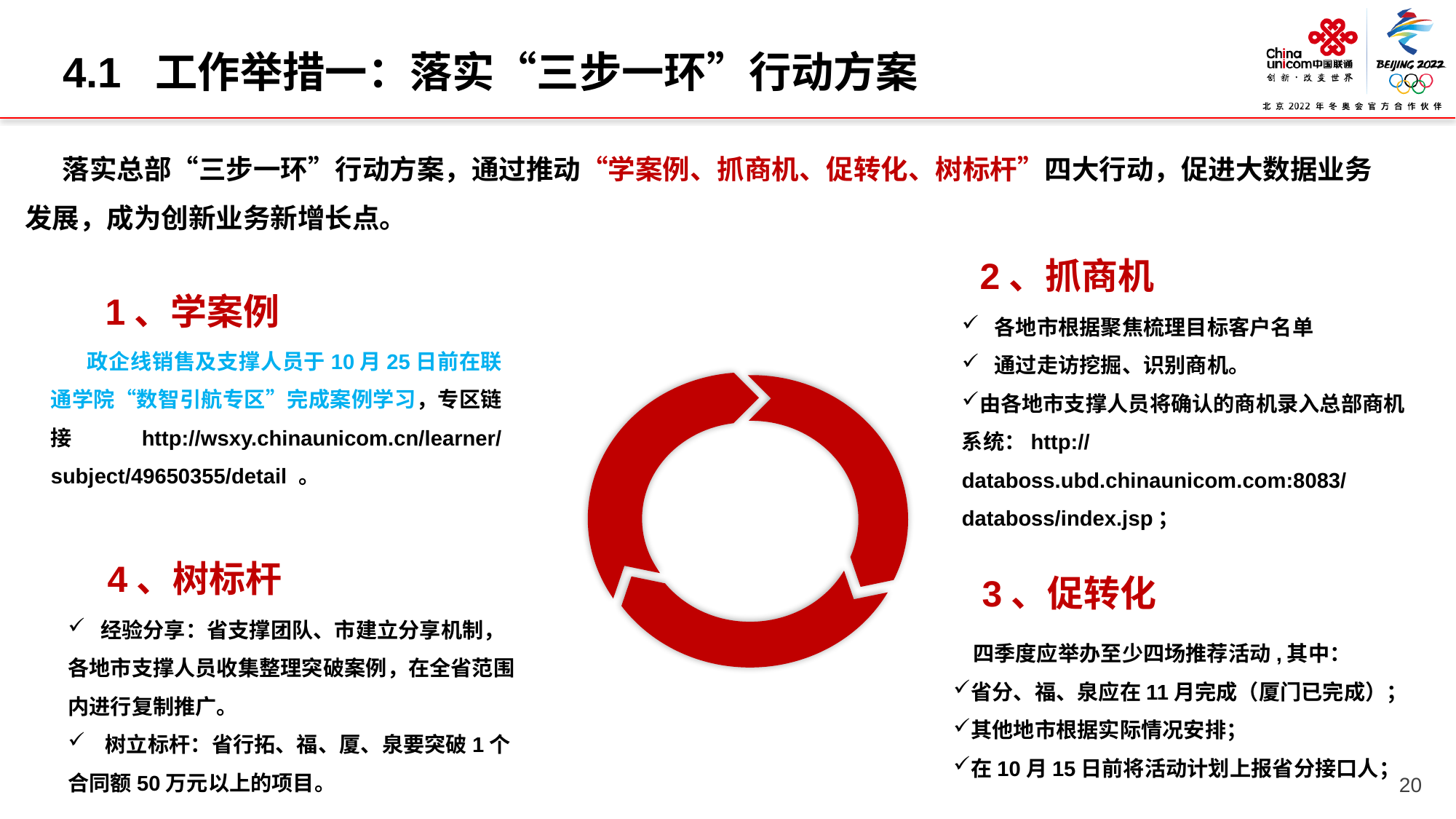

4.1  工作举措一：落实“三步一环”行动方案
     落实总部“三步一环”行动方案，通过推动“学案例、抓商机、促转化、树标杆”四大行动，促进大数据业务发展，成为创新业务新增长点。
2、抓商机
1、学案例
  各地市根据聚焦梳理目标客户名单
  通过走访挖掘、识别商机。
由各地市支撑人员将确认的商机录入总部商机系统：http://databoss.ubd.chinaunicom.com:8083/databoss/index.jsp；
政企线销售及支撑人员于10月25日前在联通学院“数智引航专区”完成案例学习，专区链接http://wsxy.chinaunicom.cn/learner/subject/49650355/detail 。

4、树标杆
3、促转化
  经验分享：省支撑团队、市建立分享机制，各地市支撑人员收集整理突破案例，在全省范围内进行复制推广。
   树立标杆：省行拓、福、厦、泉要突破1个合同额50万元以上的项目。
   四季度应举办至少四场推荐活动,其中：
省分、福、泉应在11月完成（厦门已完成）；
其他地市根据实际情况安排；
在10月15日前将活动计划上报省分接口人；